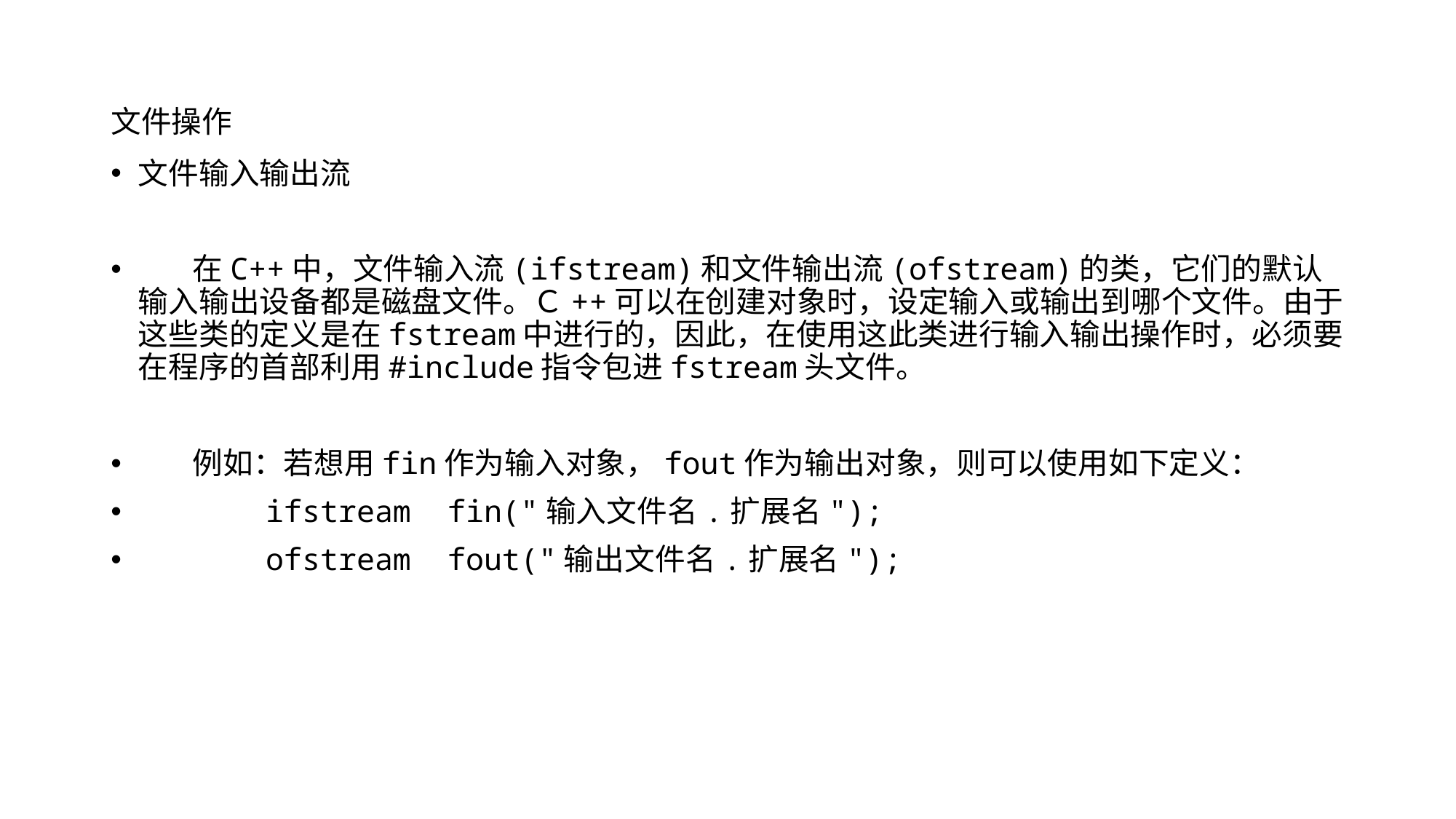

# 文件操作
文件输入输出流

       在C++中，文件输入流(ifstream)和文件输出流(ofstream)的类，它们的默认输入输出设备都是磁盘文件。Ｃ++可以在创建对象时，设定输入或输出到哪个文件。由于这些类的定义是在fstream中进行的，因此，在使用这此类进行输入输出操作时，必须要在程序的首部利用#include指令包进fstream头文件。

       例如：若想用fin作为输入对象，fout作为输出对象，则可以使用如下定义：
       ifstream  fin("输入文件名.扩展名");
       ofstream  fout("输出文件名.扩展名");